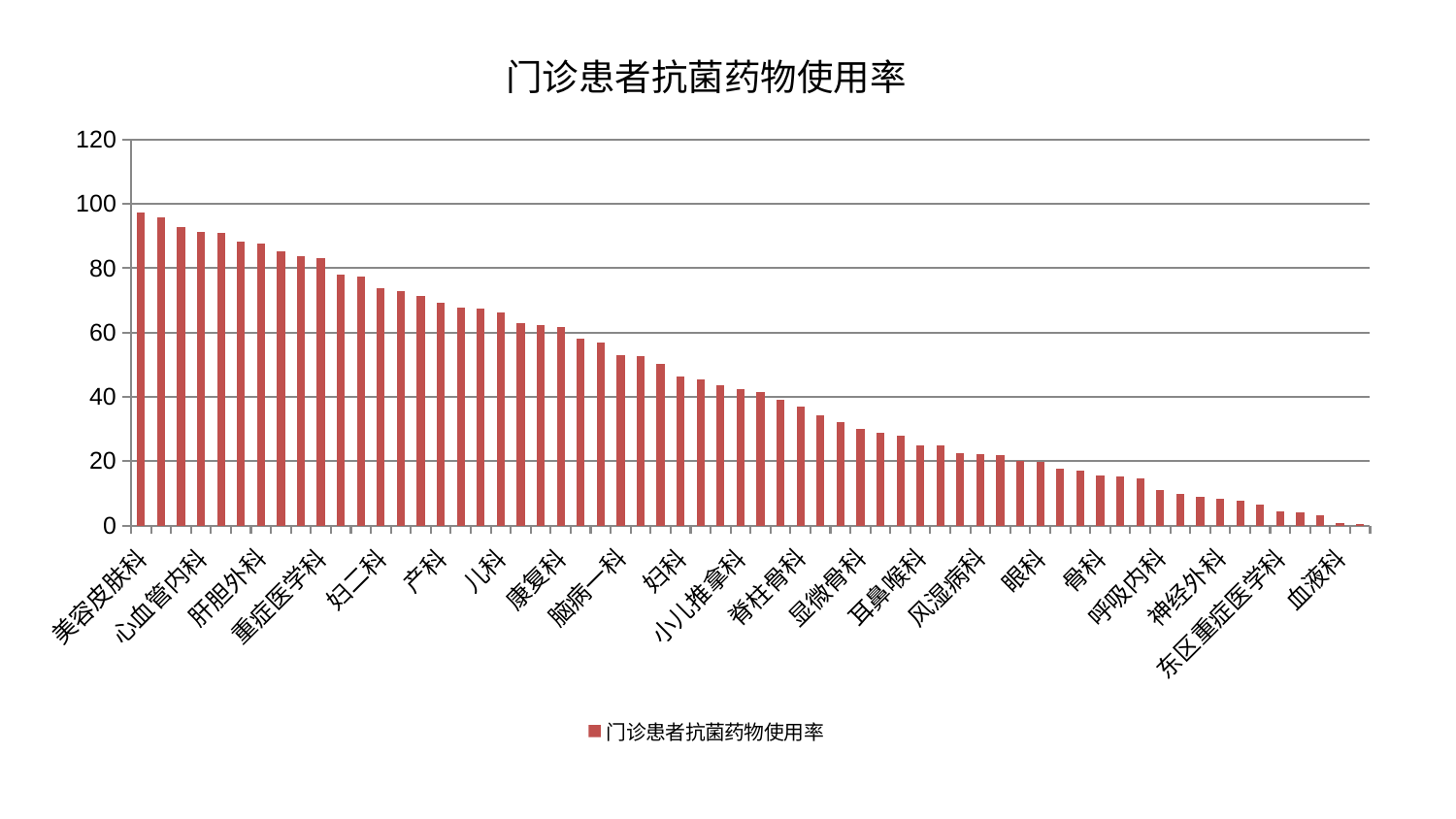

### Chart: 门诊患者抗菌药物使用率

| Category | 门诊患者抗菌药物使用率 |
|---|---|
| 美容皮肤科 | 97.23903598976239 |
| 口腔科 | 95.73924199157804 |
| 针灸科 | 92.93036879479013 |
| 心血管内科 | 91.27690236271894 |
| 心病二科 | 91.12672638612909 |
| 皮肤科 | 88.37678614419555 |
| 肝胆外科 | 87.63752988603035 |
| 关节骨科 | 85.21588267618405 |
| 脑病二科 | 83.9118160855357 |
| 重症医学科 | 83.07401507673863 |
| 西区重症医学科 | 78.00074054916222 |
| 治未病中心 | 77.53395784234426 |
| 妇二科 | 73.81407631616266 |
| 妇科妇二科合并 | 73.0346281276659 |
| 脾胃科消化科合并 | 71.26469005897174 |
| 产科 | 69.17506920268404 |
| 中医外治中心 | 67.87785423390582 |
| 乳腺甲状腺外科 | 67.34596646219401 |
| 儿科 | 66.14724972533249 |
| 东区肾病科 | 62.89846423041527 |
| 男科 | 62.27275861322188 |
| 康复科 | 61.73750187585645 |
| 内分泌科 | 57.96092514879254 |
| 肝病科 | 56.78084920836468 |
| 脑病一科 | 52.861460228080844 |
| 神经内科 | 52.66220957382377 |
| 医院 | 50.26852681627052 |
| 妇科 | 46.25375744422555 |
| 老年医学科 | 45.58089544814949 |
| 普通外科 | 43.52225362008299 |
| 小儿推拿科 | 42.4094990871619 |
| 肾脏内科 | 41.38848534013757 |
| 肿瘤内科 | 38.94170377136659 |
| 脊柱骨科 | 36.83080553066729 |
| 心病三科 | 34.259717542858525 |
| 心病四科 | 32.13963885531763 |
| 显微骨科 | 30.089816085893162 |
| 肛肠科 | 28.676092836403356 |
| 中医经典科 | 27.829071169546072 |
| 耳鼻喉科 | 25.046790679846342 |
| 运动损伤骨科 | 24.827665641789377 |
| 微创骨科 | 22.408786395499703 |
| 风湿病科 | 22.216055239017862 |
| 心病一科 | 21.82501063276925 |
| 周围血管科 | 20.03292366597682 |
| 眼科 | 19.888180161013082 |
| 身心医学科 | 17.58131396667091 |
| 综合内科 | 16.92982449773661 |
| 骨科 | 15.448647089621703 |
| 脑病三科 | 15.251681193143195 |
| 泌尿外科 | 14.637939685260125 |
| 呼吸内科 | 10.943893934076577 |
| 小儿骨科 | 9.937605735089505 |
| 创伤骨科 | 8.941789896797768 |
| 神经外科 | 8.266124241529372 |
| 脾胃病科 | 7.776649741627173 |
| 胸外科 | 6.357909429076858 |
| 东区重症医学科 | 4.330460967692917 |
| 肾病科 | 3.9845314324499226 |
| 推拿科 | 3.2542668211400727 |
| 血液科 | 0.8545554546833145 |
| 消化内科 | 0.5754758371176116 |
214